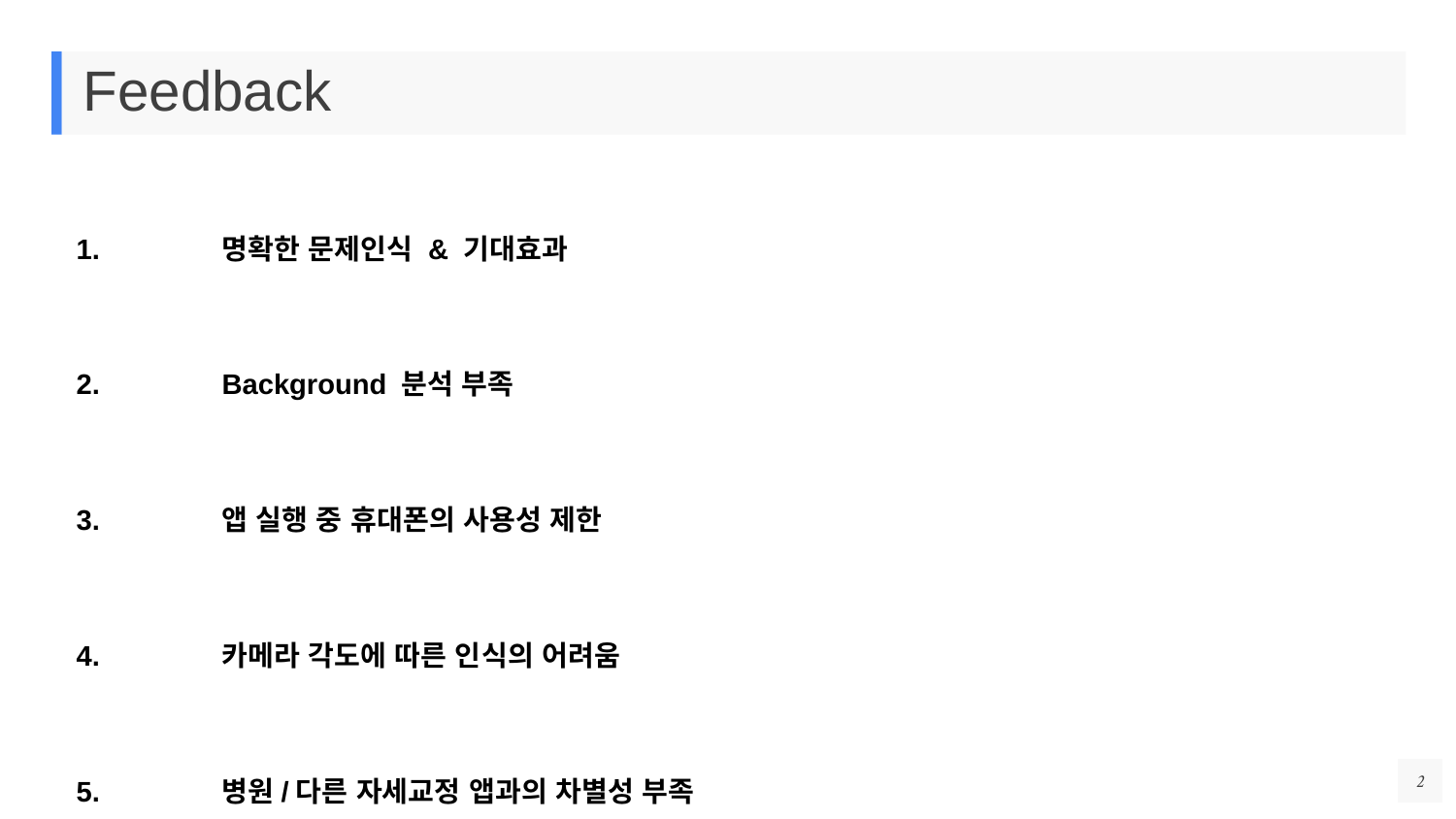

# Feedback
1.	명확한 문제인식 & 기대효과

2.	Background 분석 부족

3.	앱 실행 중 휴대폰의 사용성 제한

4.	카메라 각도에 따른 인식의 어려움

5.	병원/다른 자세교정 앱과의 차별성 부족
2